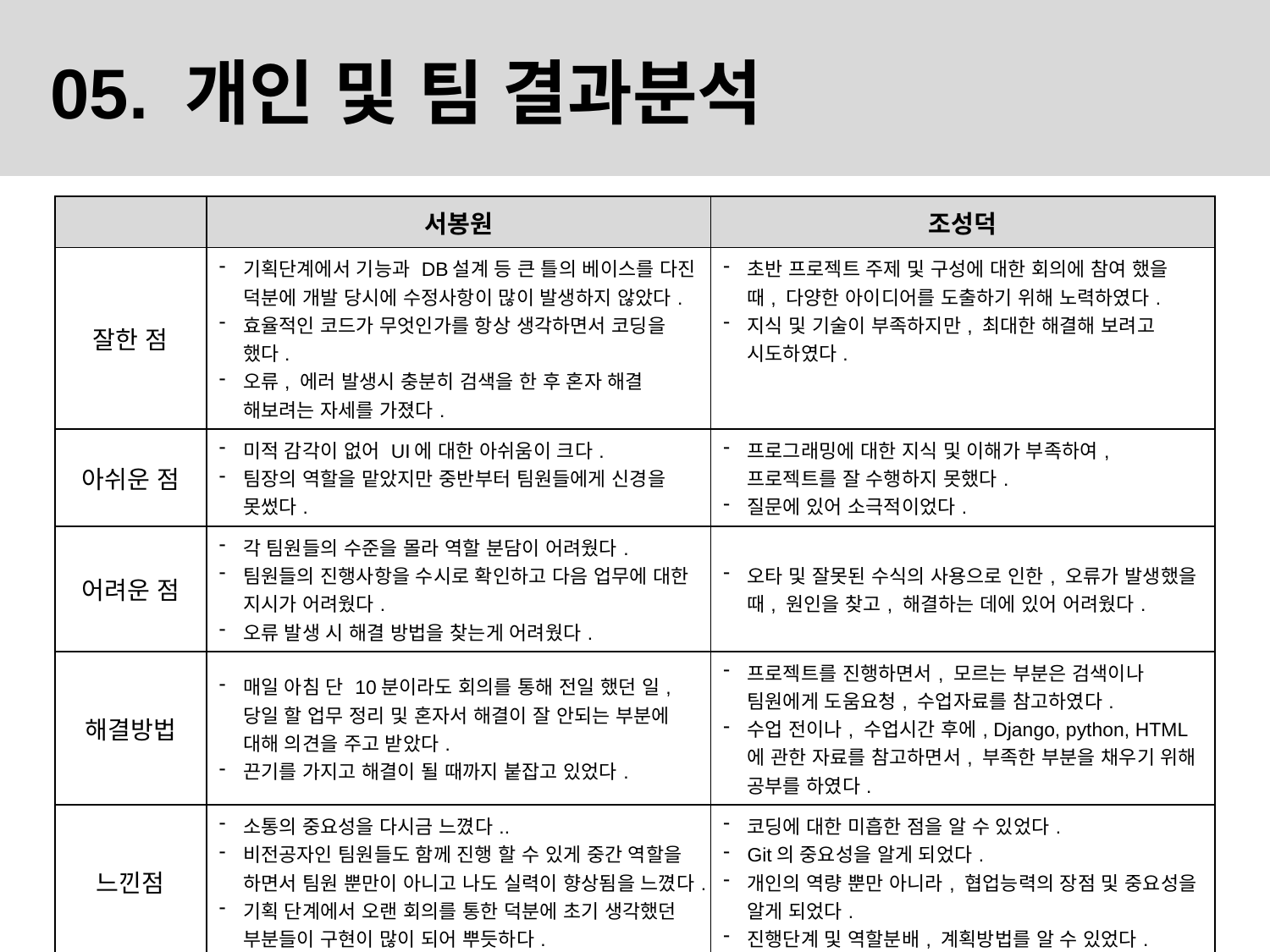

05. 개인 및 팀 결과분석
|  | 서봉원 | 조성덕 |
| --- | --- | --- |
| 잘한 점 | 기획단계에서 기능과 DB설계 등 큰 틀의 베이스를 다진 덕분에 개발 당시에 수정사항이 많이 발생하지 않았다. 효율적인 코드가 무엇인가를 항상 생각하면서 코딩을 했다. 오류, 에러 발생시 충분히 검색을 한 후 혼자 해결 해보려는 자세를 가졌다. | 초반 프로젝트 주제 및 구성에 대한 회의에 참여 했을 때, 다양한 아이디어를 도출하기 위해 노력하였다. 지식 및 기술이 부족하지만, 최대한 해결해 보려고 시도하였다. |
| 아쉬운 점 | 미적 감각이 없어 UI에 대한 아쉬움이 크다. 팀장의 역할을 맡았지만 중반부터 팀원들에게 신경을 못썼다. | 프로그래밍에 대한 지식 및 이해가 부족하여, 프로젝트를 잘 수행하지 못했다. 질문에 있어 소극적이었다. |
| 어려운 점 | 각 팀원들의 수준을 몰라 역할 분담이 어려웠다. 팀원들의 진행사항을 수시로 확인하고 다음 업무에 대한 지시가 어려웠다. 오류 발생 시 해결 방법을 찾는게 어려웠다. | 오타 및 잘못된 수식의 사용으로 인한, 오류가 발생했을 때, 원인을 찾고, 해결하는 데에 있어 어려웠다. |
| 해결방법 | 매일 아침 단 10분이라도 회의를 통해 전일 했던 일, 당일 할 업무 정리 및 혼자서 해결이 잘 안되는 부분에 대해 의견을 주고 받았다. 끈기를 가지고 해결이 될 때까지 붙잡고 있었다. | 프로젝트를 진행하면서, 모르는 부분은 검색이나 팀원에게 도움요청, 수업자료를 참고하였다. 수업 전이나, 수업시간 후에, Django, python, HTML에 관한 자료를 참고하면서, 부족한 부분을 채우기 위해 공부를 하였다. |
| 느낀점 | 소통의 중요성을 다시금 느꼈다.. 비전공자인 팀원들도 함께 진행 할 수 있게 중간 역할을 하면서 팀원 뿐만이 아니고 나도 실력이 향상됨을 느꼈다. 기획 단계에서 오랜 회의를 통한 덕분에 초기 생각했던 부분들이 구현이 많이 되어 뿌듯하다. | 코딩에 대한 미흡한 점을 알 수 있었다. Git의 중요성을 알게 되었다. 개인의 역량 뿐만 아니라, 협업능력의 장점 및 중요성을 알게 되었다. 진행단계 및 역할분배, 계획방법를 알 수 있었다. |